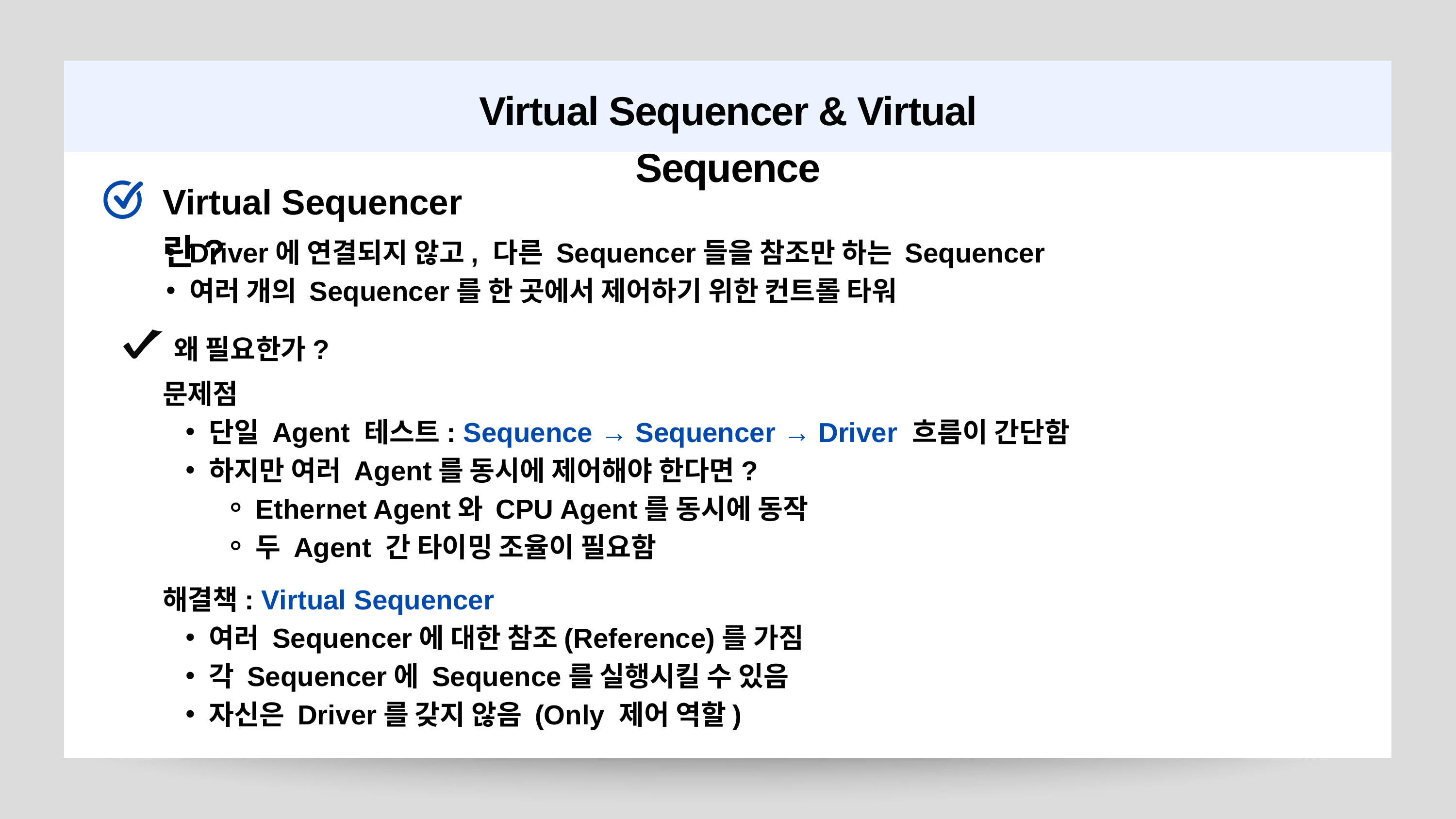

Virtual Sequencer & Virtual Sequence
Virtual Sequencer란?

Driver에 연결되지 않고, 다른 Sequencer들을 참조만 하는 Sequencer
여러 개의 Sequencer를 한 곳에서 제어하기 위한 컨트롤 타워
왜 필요한가?

문제점
단일 Agent 테스트: Sequence → Sequencer → Driver 흐름이 간단함
하지만 여러 Agent를 동시에 제어해야 한다면?
Ethernet Agent와 CPU Agent를 동시에 동작
두 Agent 간 타이밍 조율이 필요함

해결책: Virtual Sequencer
여러 Sequencer에 대한 참조(Reference)를 가짐
각 Sequencer에 Sequence를 실행시킬 수 있음
자신은 Driver를 갖지 않음 (Only 제어 역할)